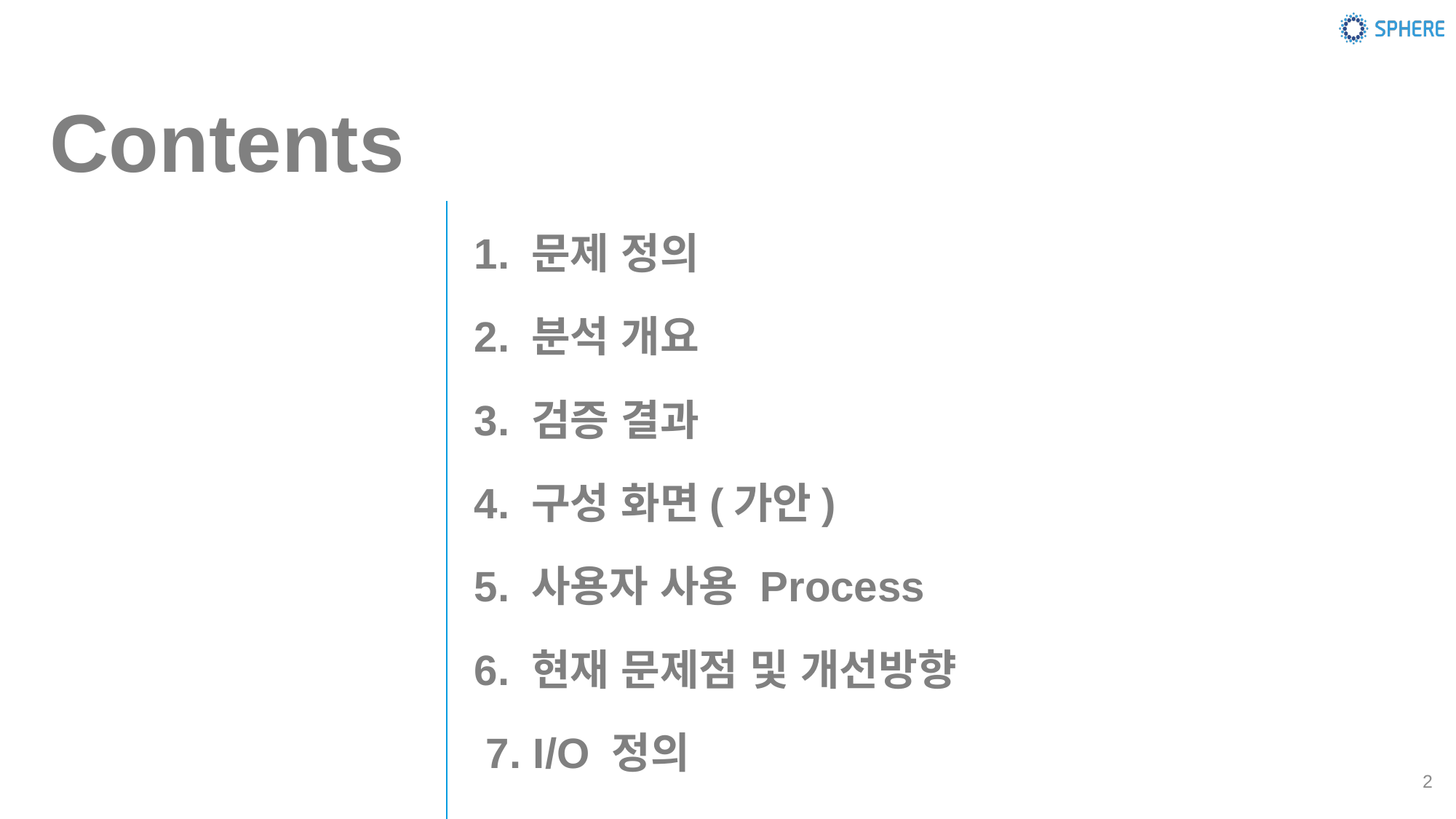

Contents
1. 문제 정의
2. 분석 개요
3. 검증 결과
4. 구성 화면(가안)
5. 사용자 사용 Process
6. 현재 문제점 및 개선방향
 7. I/O 정의
2